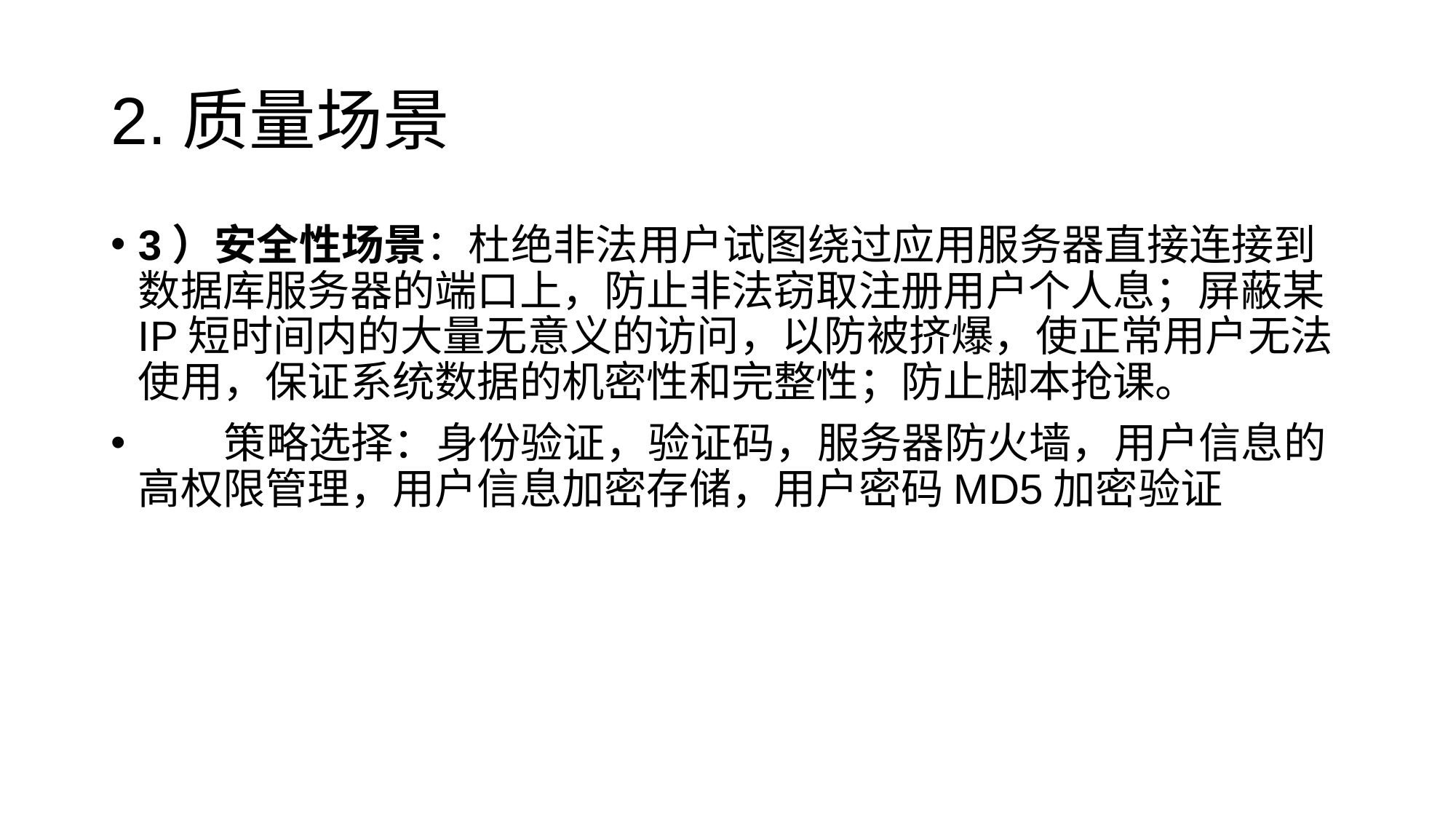

# 2.质量场景
3）安全性场景：杜绝非法用户试图绕过应用服务器直接连接到数据库服务器的端口上，防止非法窃取注册用户个人息；屏蔽某IP短时间内的大量无意义的访问，以防被挤爆，使正常用户无法使用，保证系统数据的机密性和完整性；防止脚本抢课。
        策略选择：身份验证，验证码，服务器防火墙，用户信息的高权限管理，用户信息加密存储，用户密码MD5加密验证